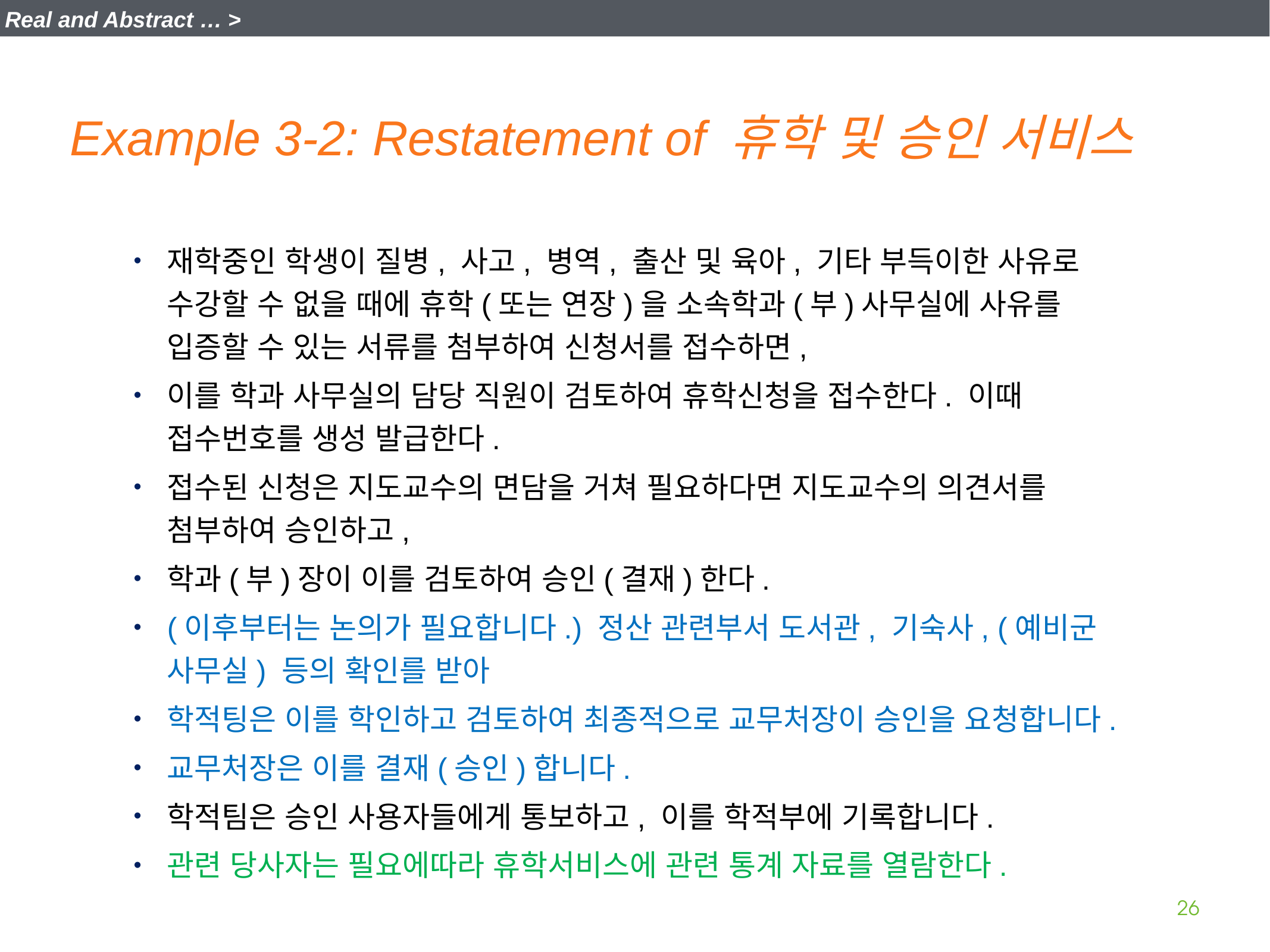

Real and Abstract … >
# Example 3-2: Restatement of 휴학 및 승인 서비스
재학중인 학생이 질병, 사고, 병역, 출산 및 육아, 기타 부득이한 사유로 수강할 수 없을 때에 휴학(또는 연장)을 소속학과(부)사무실에 사유를 입증할 수 있는 서류를 첨부하여 신청서를 접수하면,
이를 학과 사무실의 담당 직원이 검토하여 휴학신청을 접수한다. 이때 접수번호를 생성 발급한다.
접수된 신청은 지도교수의 면담을 거쳐 필요하다면 지도교수의 의견서를 첨부하여 승인하고,
학과(부)장이 이를 검토하여 승인(결재)한다.
(이후부터는 논의가 필요합니다.) 정산 관련부서 도서관, 기숙사, (예비군 사무실) 등의 확인를 받아
학적팅은 이를 학인하고 검토하여 최종적으로 교무처장이 승인을 요청합니다.
교무처장은 이를 결재(승인)합니다.
학적팀은 승인 사용자들에게 통보하고, 이를 학적부에 기록합니다.
관련 당사자는 필요에따라 휴학서비스에 관련 통계 자료를 열람한다.
26